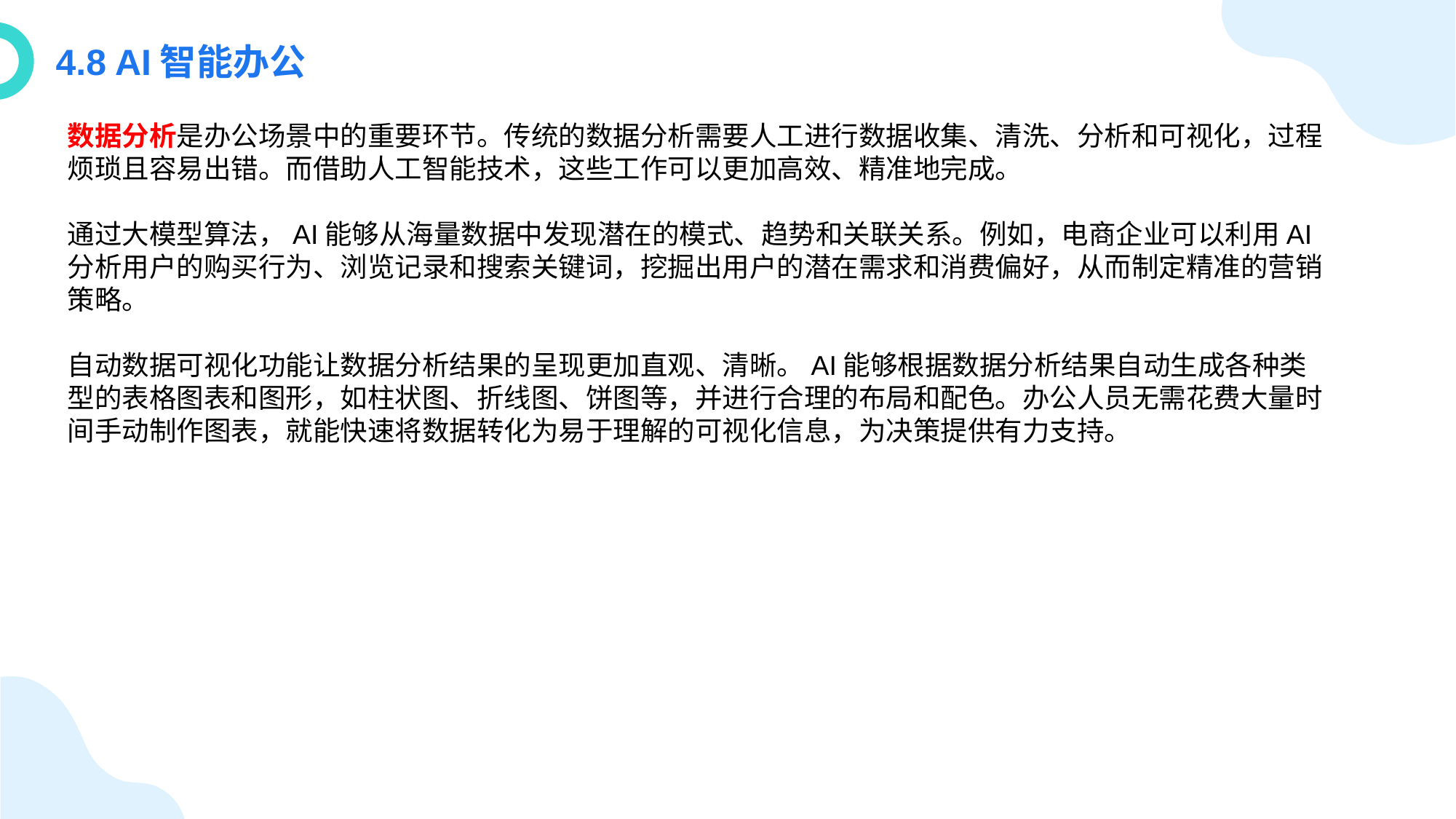

4.8 AI智能办公

数据分析是办公场景中的重要环节。传统的数据分析需要人工进行数据收集、清洗、分析和可视化，过程烦琐且容易出错。而借助人工智能技术，这些工作可以更加高效、精准地完成。

通过大模型算法，AI能够从海量数据中发现潜在的模式、趋势和关联关系。例如，电商企业可以利用AI分析用户的购买行为、浏览记录和搜索关键词，挖掘出用户的潜在需求和消费偏好，从而制定精准的营销策略。

自动数据可视化功能让数据分析结果的呈现更加直观、清晰。AI能够根据数据分析结果自动生成各种类型的表格图表和图形，如柱状图、折线图、饼图等，并进行合理的布局和配色。办公人员无需花费大量时间手动制作图表，就能快速将数据转化为易于理解的可视化信息，为决策提供有力支持。